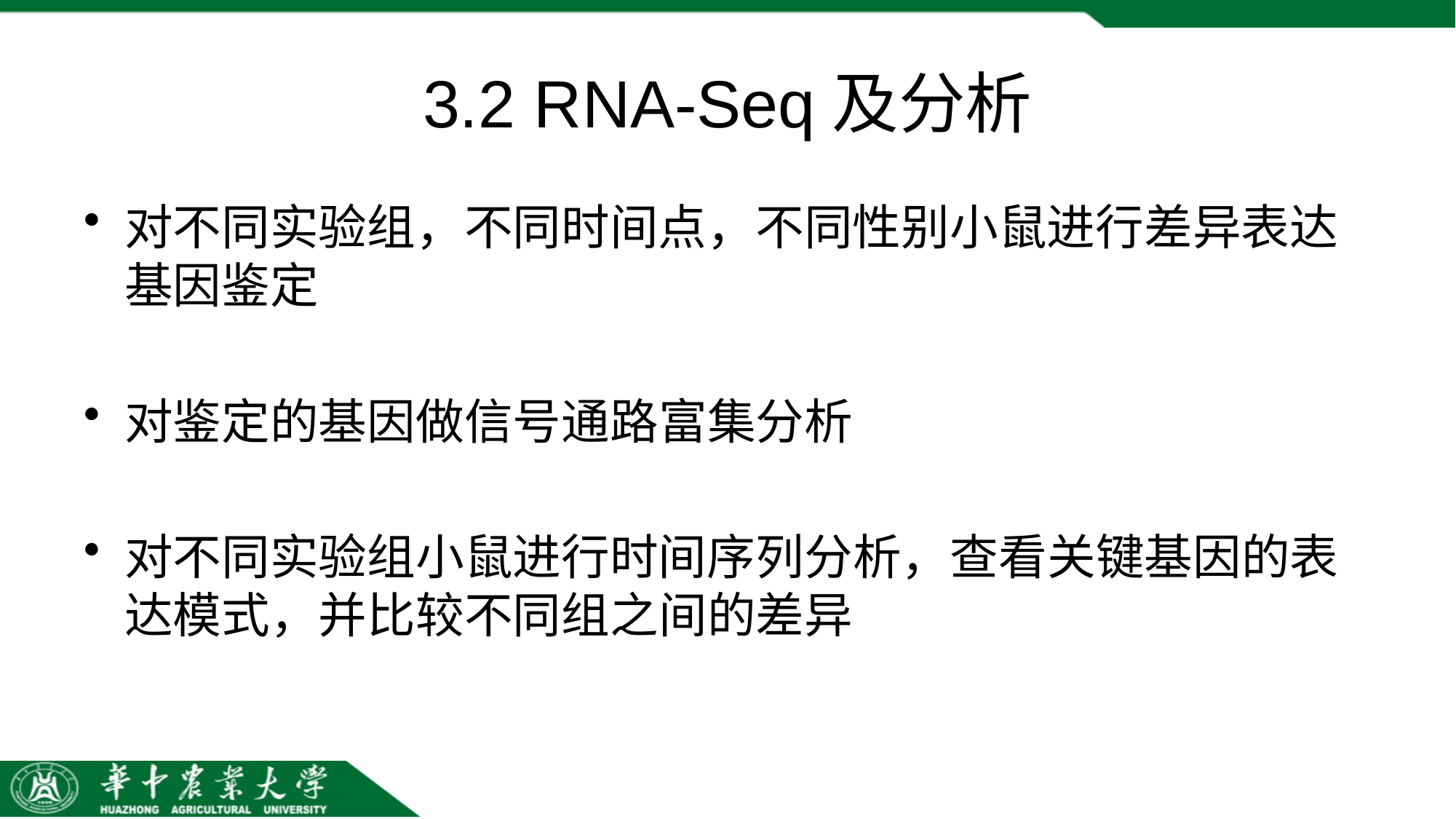

# 3.2 RNA-Seq及分析
对不同实验组，不同时间点，不同性别小鼠进行差异表达基因鉴定

对鉴定的基因做信号通路富集分析

对不同实验组小鼠进行时间序列分析，查看关键基因的表达模式，并比较不同组之间的差异